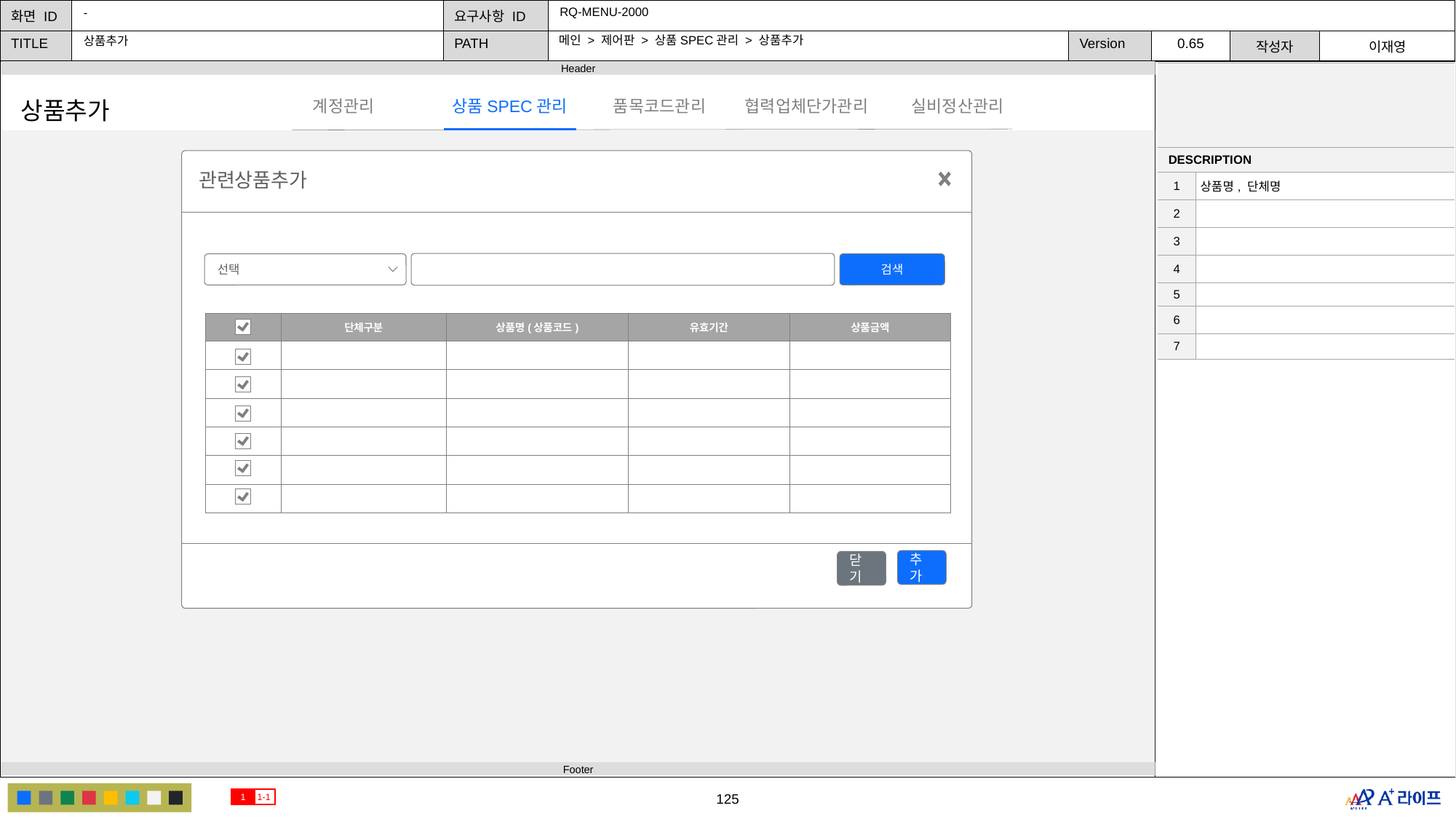

-
RQ-MENU-2000
메인 > 제어판 > 상품SPEC관리 > 상품추가
상품추가
|  |  |
| --- | --- |
| DESCRIPTION |  |
| 1 | 상품명, 단체명 |
| 2 |  |
| 3 |  |
| 4 |  |
| 5 |  |
| 6 |  |
| 7 |  |
상품SPEC관리
협력업체단가관리
계정관리
품목코드관리
실비정산관리
상품추가
관련상품추가

선택

검색
|  | 단체구분 | 상품명(상품코드) | 유효기간 | 상품금액 |
| --- | --- | --- | --- | --- |
|  |  |  |  |  |
|  |  |  |  |  |
|  |  |  |  |  |
|  |  |  |  |  |
|  |  |  |  |  |
|  |  |  |  |  |

추가
닫기
1
1-1